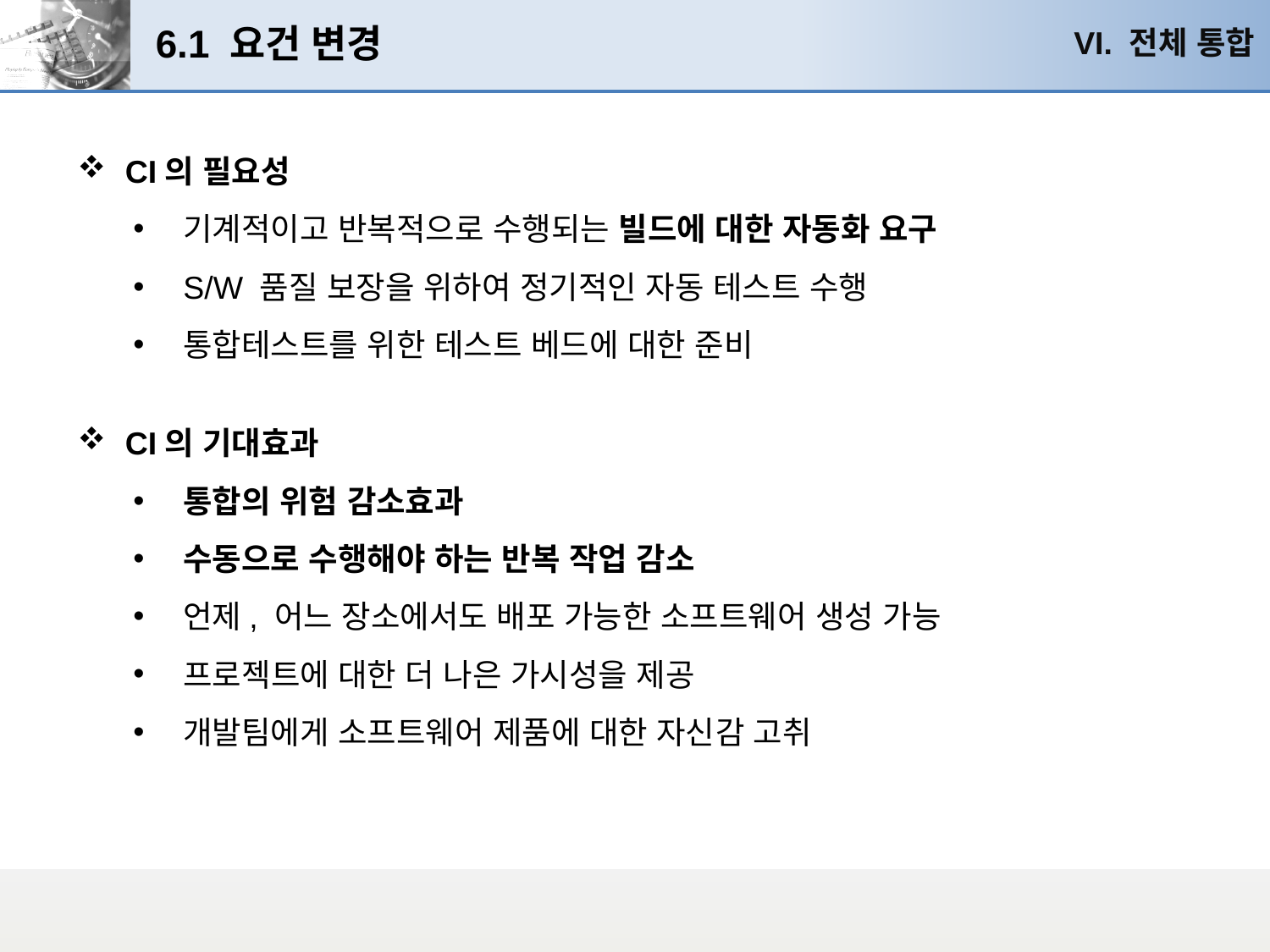

# 6.1 요건 변경
VI. 전체 통합
CI의 필요성
기계적이고 반복적으로 수행되는 빌드에 대한 자동화 요구
S/W 품질 보장을 위하여 정기적인 자동 테스트 수행
통합테스트를 위한 테스트 베드에 대한 준비

CI의 기대효과
통합의 위험 감소효과
수동으로 수행해야 하는 반복 작업 감소
언제, 어느 장소에서도 배포 가능한 소프트웨어 생성 가능
프로젝트에 대한 더 나은 가시성을 제공
개발팀에게 소프트웨어 제품에 대한 자신감 고취